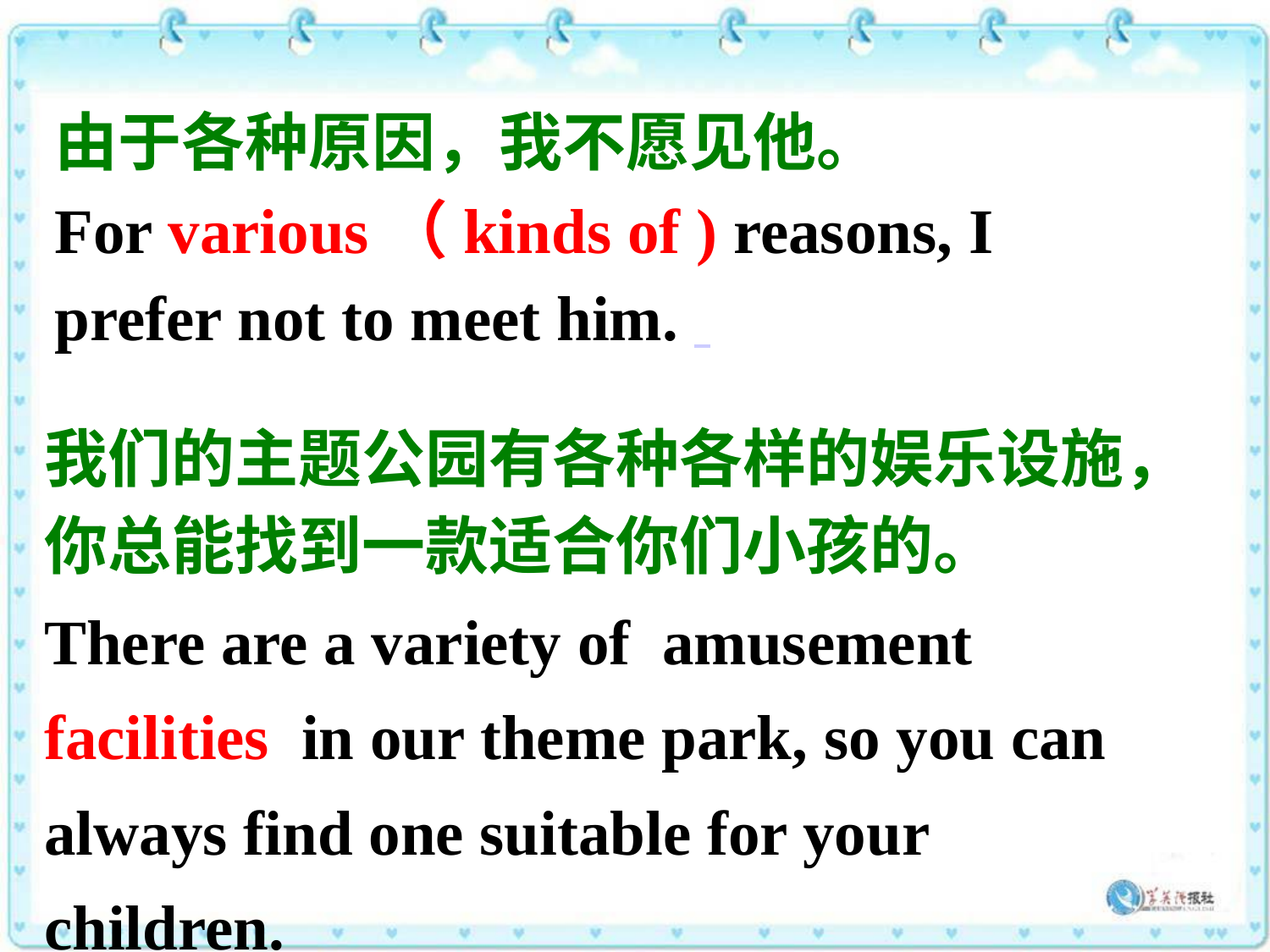

由于各种原因，我不愿见他。
For various（kinds of ) reasons, I  prefer not to meet him.
我们的主题公园有各种各样的娱乐设施，你总能找到一款适合你们小孩的。
There are a variety of  amusement facilities  in our theme park, so you can always find one suitable for your children.